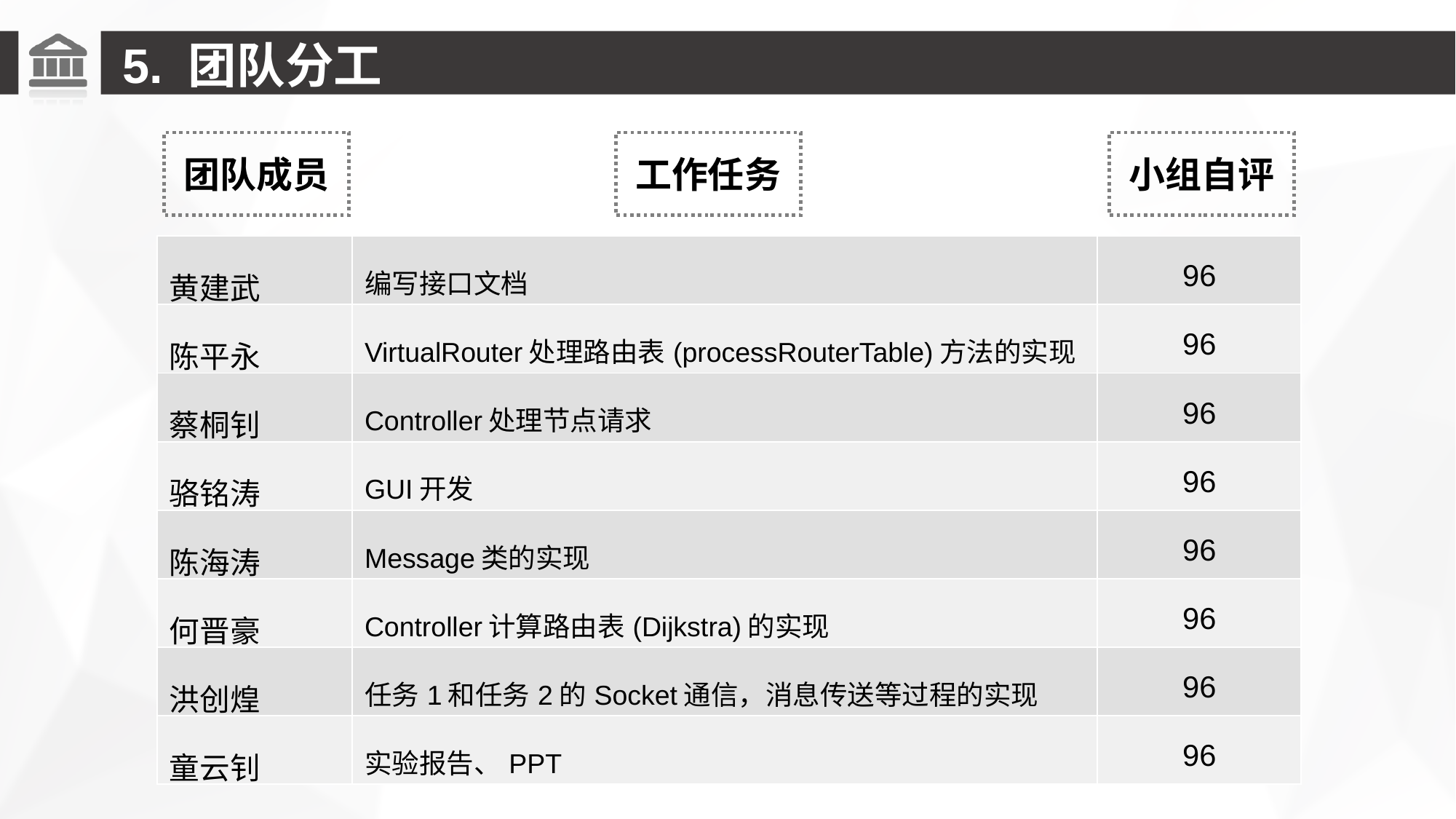

5. 团队分工

小组自评

工作任务

团队成员
| 黄建武 | 编写接口文档 | 96 |
| --- | --- | --- |
| 陈平永 | VirtualRouter处理路由表(processRouterTable)方法的实现 | 96 |
| 蔡桐钊 | Controller处理节点请求 | 96 |
| 骆铭涛 | GUI开发 | 96 |
| 陈海涛 | Message类的实现 | 96 |
| 何晋豪 | Controller计算路由表(Dijkstra)的实现 | 96 |
| 洪创煌 | 任务1和任务2的Socket通信，消息传送等过程的实现 | 96 |
| 童云钊 | 实验报告、PPT | 96 |